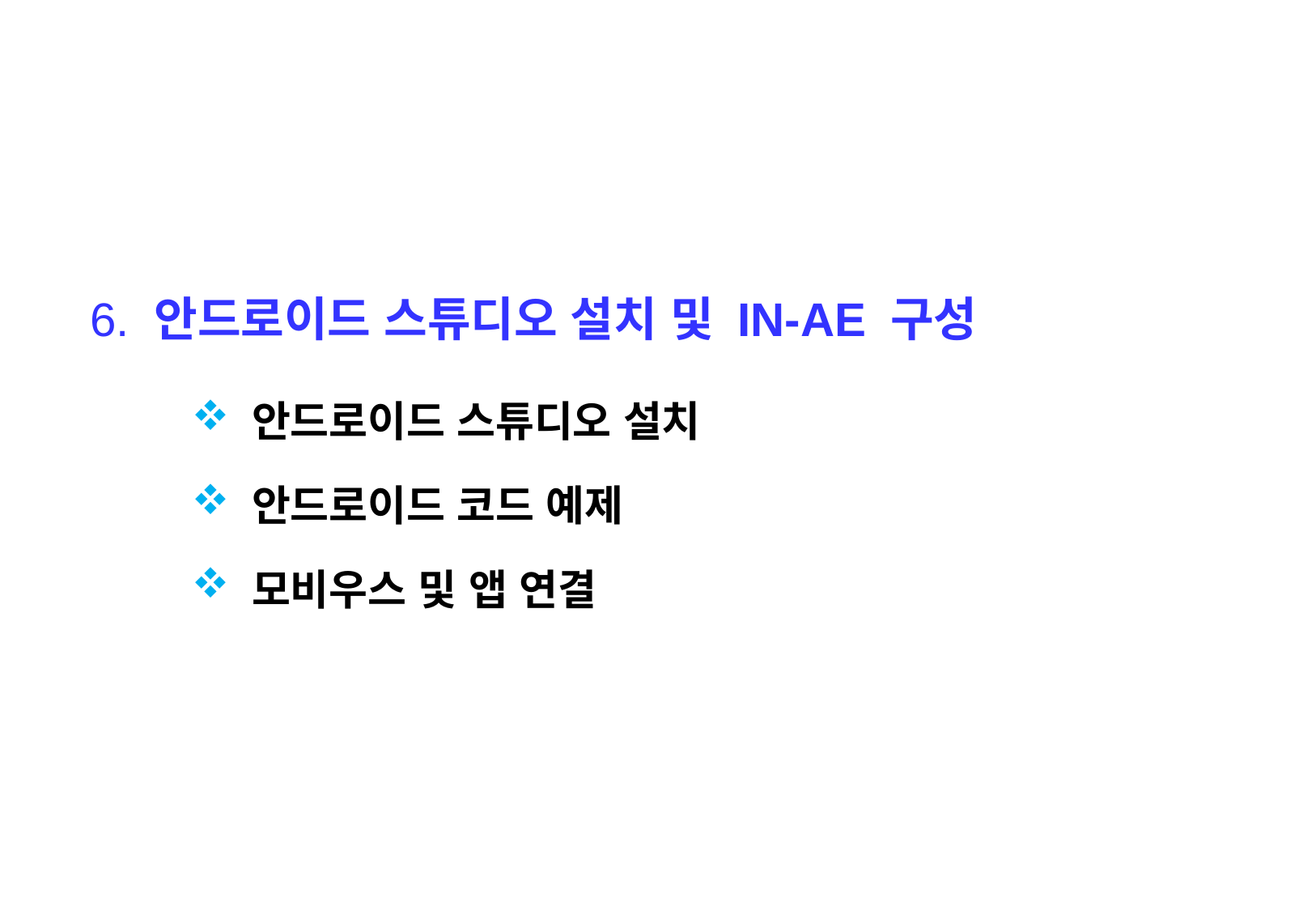

6. 안드로이드 스튜디오 설치 및 IN-AE 구성
 안드로이드 스튜디오 설치
 안드로이드 코드 예제
 모비우스 및 앱 연결